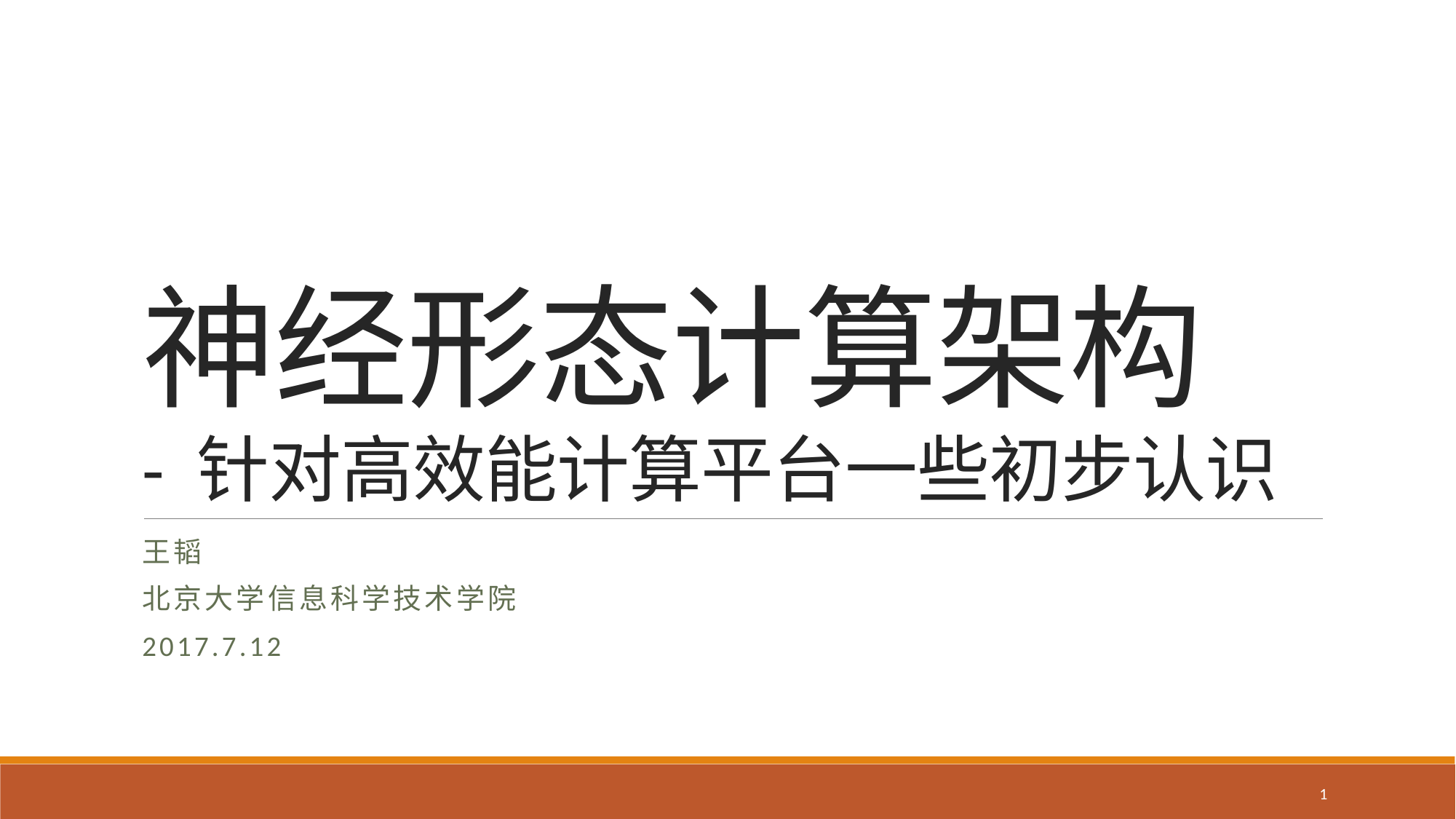

# 神经形态计算架构 - 针对高效能计算平台一些初步认识
王韬
北京大学信息科学技术学院
2017.7.12
1